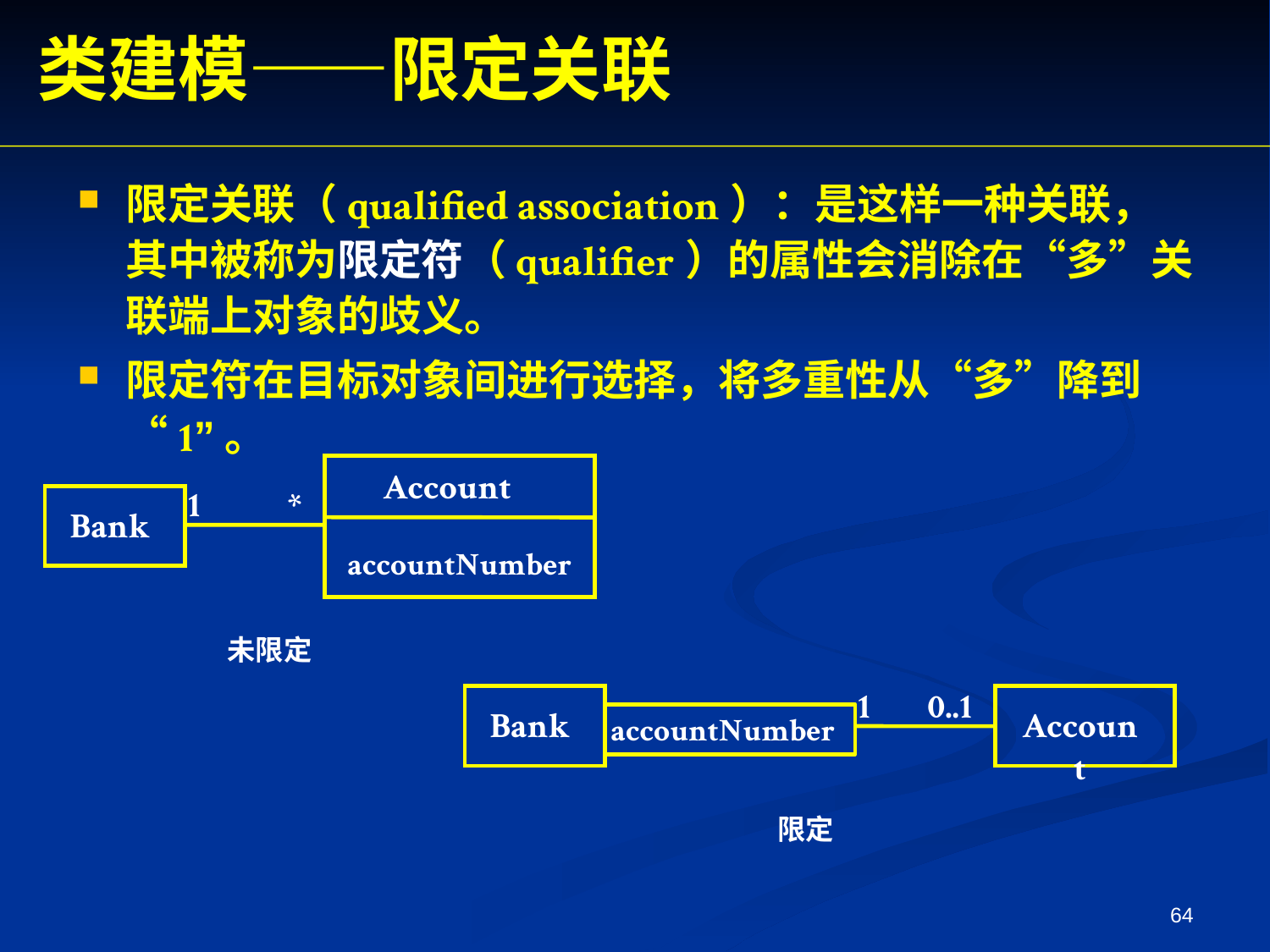

类建模——限定关联

限定关联（qualified association）：是这样一种关联，其中被称为限定符（qualifier）的属性会消除在“多”关联端上对象的歧义。
限定符在目标对象间进行选择，将多重性从“多”降到“1”。

Account

accountNumber
1
*

Bank

未限定
1
0..1

Bank

Account
accountNumber

限定
64